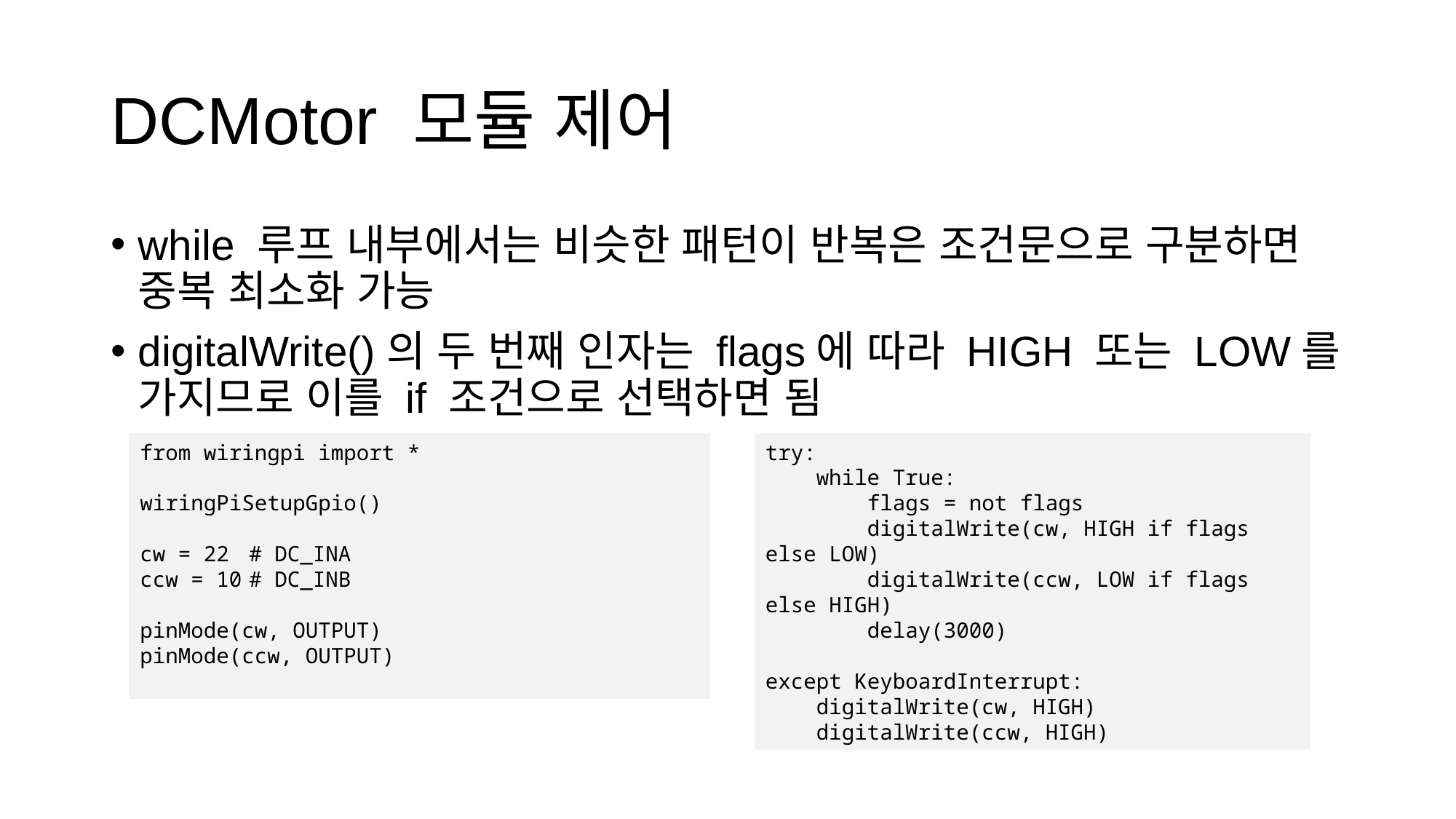

# DCMotor 모듈 제어
while 루프 내부에서는 비슷한 패턴이 반복은 조건문으로 구분하면 중복 최소화 가능
digitalWrite()의 두 번째 인자는 flags에 따라 HIGH 또는 LOW를 가지므로 이를 if 조건으로 선택하면 됨
from wiringpi import *

wiringPiSetupGpio()

cw = 22	# DC_INA
ccw = 10	# DC_INB

pinMode(cw, OUTPUT)
pinMode(ccw, OUTPUT)

try:
    while True:
        flags = not flags
        digitalWrite(cw, HIGH if flags else LOW)
        digitalWrite(ccw, LOW if flags else HIGH)
        delay(3000)

except KeyboardInterrupt:
    digitalWrite(cw, HIGH)
    digitalWrite(ccw, HIGH)